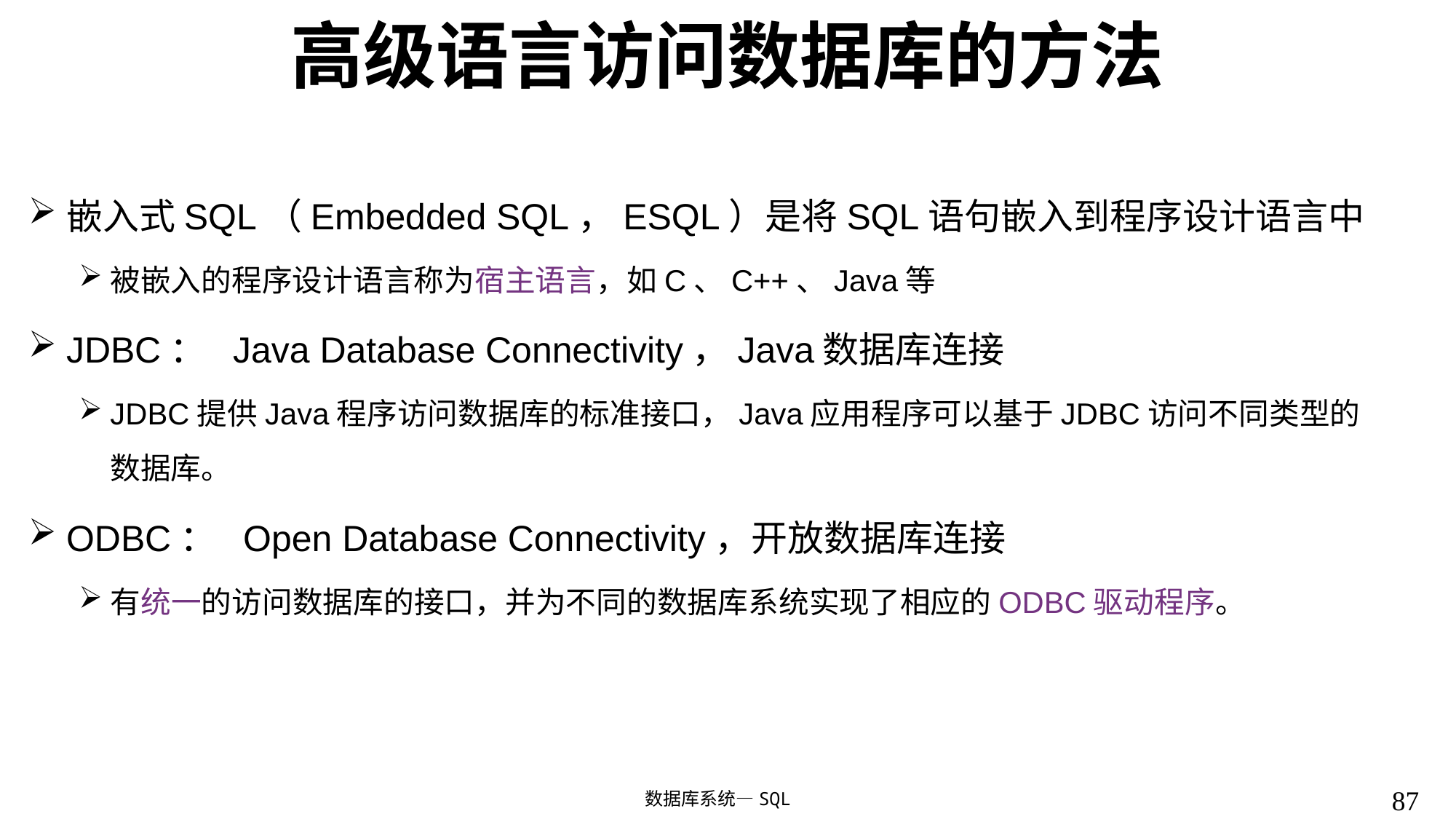

# 高级语言访问数据库的方法
嵌入式SQL（Embedded SQL，ESQL）是将SQL语句嵌入到程序设计语言中
被嵌入的程序设计语言称为宿主语言，如C、C++、Java等
JDBC： Java Database Connectivity，Java数据库连接
JDBC提供Java程序访问数据库的标准接口，Java应用程序可以基于JDBC访问不同类型的数据库。
ODBC： Open Database Connectivity，开放数据库连接
有统一的访问数据库的接口，并为不同的数据库系统实现了相应的ODBC驱动程序。
87
数据库系统—SQL